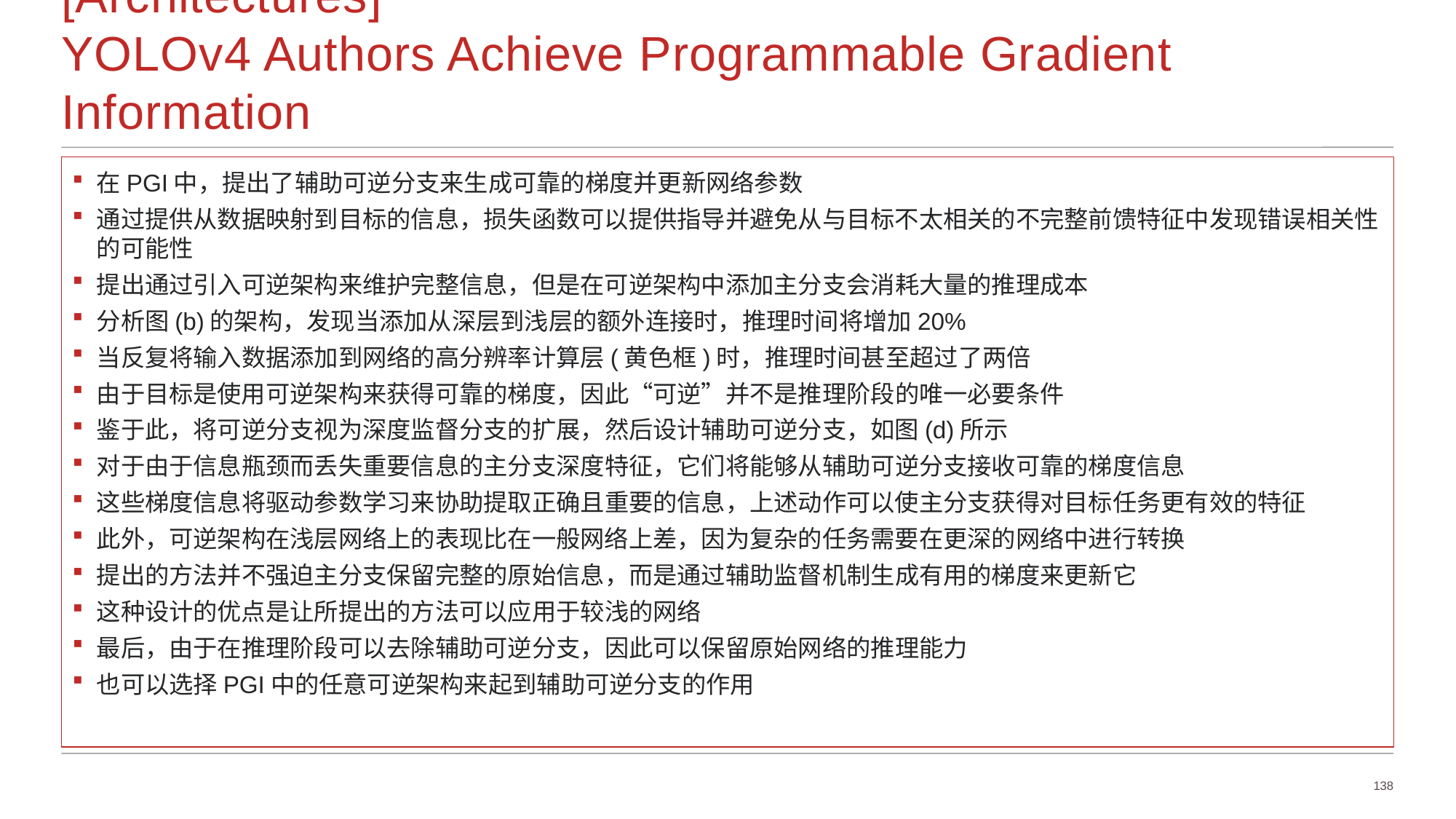

# YOLOv9: 2024 ArXiv						[Architectures] YOLOv4 Authors Achieve Programmable Gradient Information
在PGI中，提出了辅助可逆分支来生成可靠的梯度并更新网络参数
通过提供从数据映射到目标的信息，损失函数可以提供指导并避免从与目标不太相关的不完整前馈特征中发现错误相关性的可能性
提出通过引入可逆架构来维护完整信息，但是在可逆架构中添加主分支会消耗大量的推理成本
分析图(b)的架构，发现当添加从深层到浅层的额外连接时，推理时间将增加20%
当反复将输入数据添加到网络的高分辨率计算层(黄色框)时，推理时间甚至超过了两倍
由于目标是使用可逆架构来获得可靠的梯度，因此“可逆”并不是推理阶段的唯一必要条件
鉴于此，将可逆分支视为深度监督分支的扩展，然后设计辅助可逆分支，如图(d)所示
对于由于信息瓶颈而丢失重要信息的主分支深度特征，它们将能够从辅助可逆分支接收可靠的梯度信息
这些梯度信息将驱动参数学习来协助提取正确且重要的信息，上述动作可以使主分支获得对目标任务更有效的特征
此外，可逆架构在浅层网络上的表现比在一般网络上差，因为复杂的任务需要在更深的网络中进行转换
提出的方法并不强迫主分支保留完整的原始信息，而是通过辅助监督机制生成有用的梯度来更新它
这种设计的优点是让所提出的方法可以应用于较浅的网络
最后，由于在推理阶段可以去除辅助可逆分支，因此可以保留原始网络的推理能力
也可以选择PGI中的任意可逆架构来起到辅助可逆分支的作用